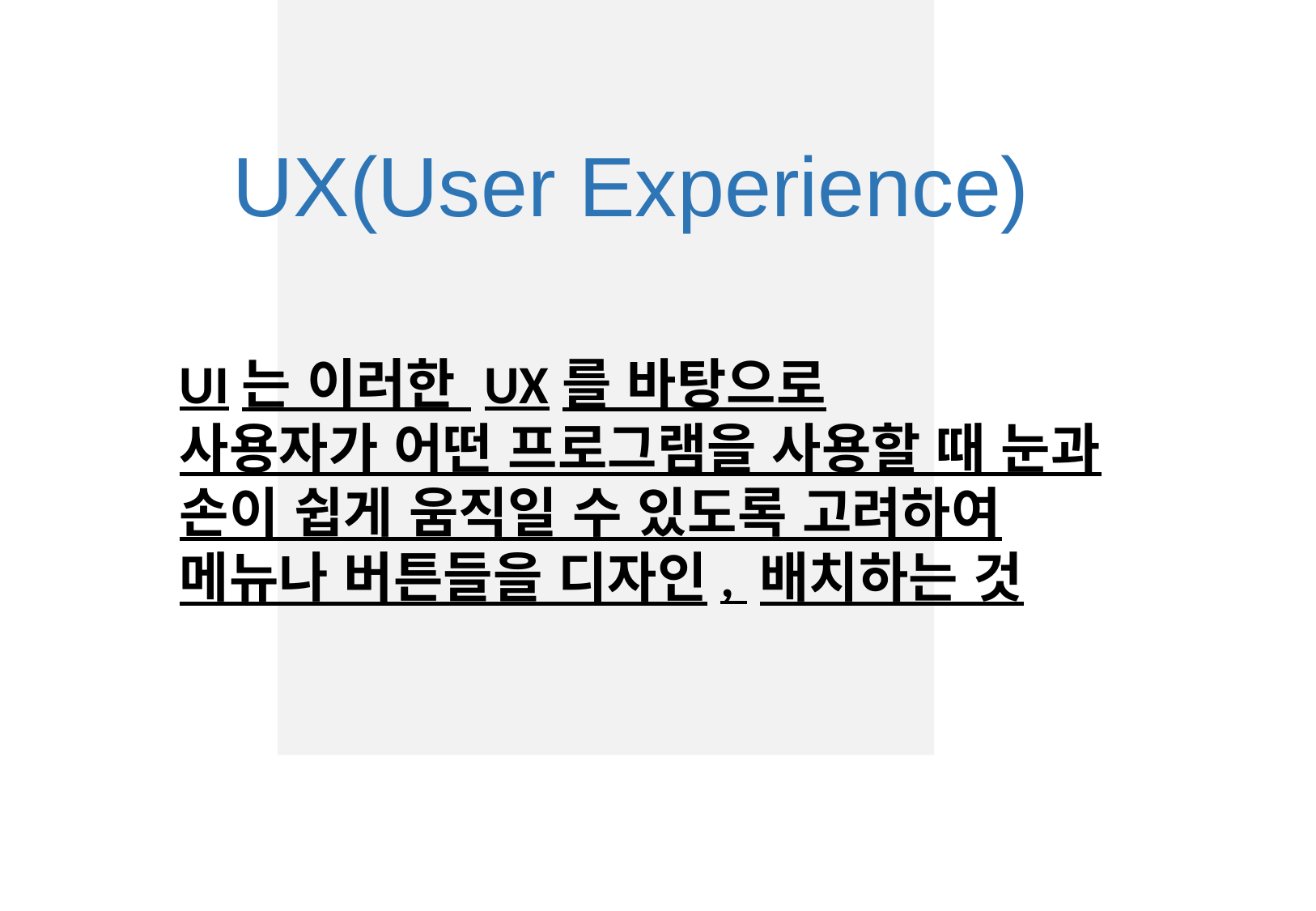

UX(User Experience)
UI는 이러한 UX를 바탕으로
사용자가 어떤 프로그램을 사용할 때 눈과 손이 쉽게 움직일 수 있도록 고려하여
메뉴나 버튼들을 디자인, 배치하는 것